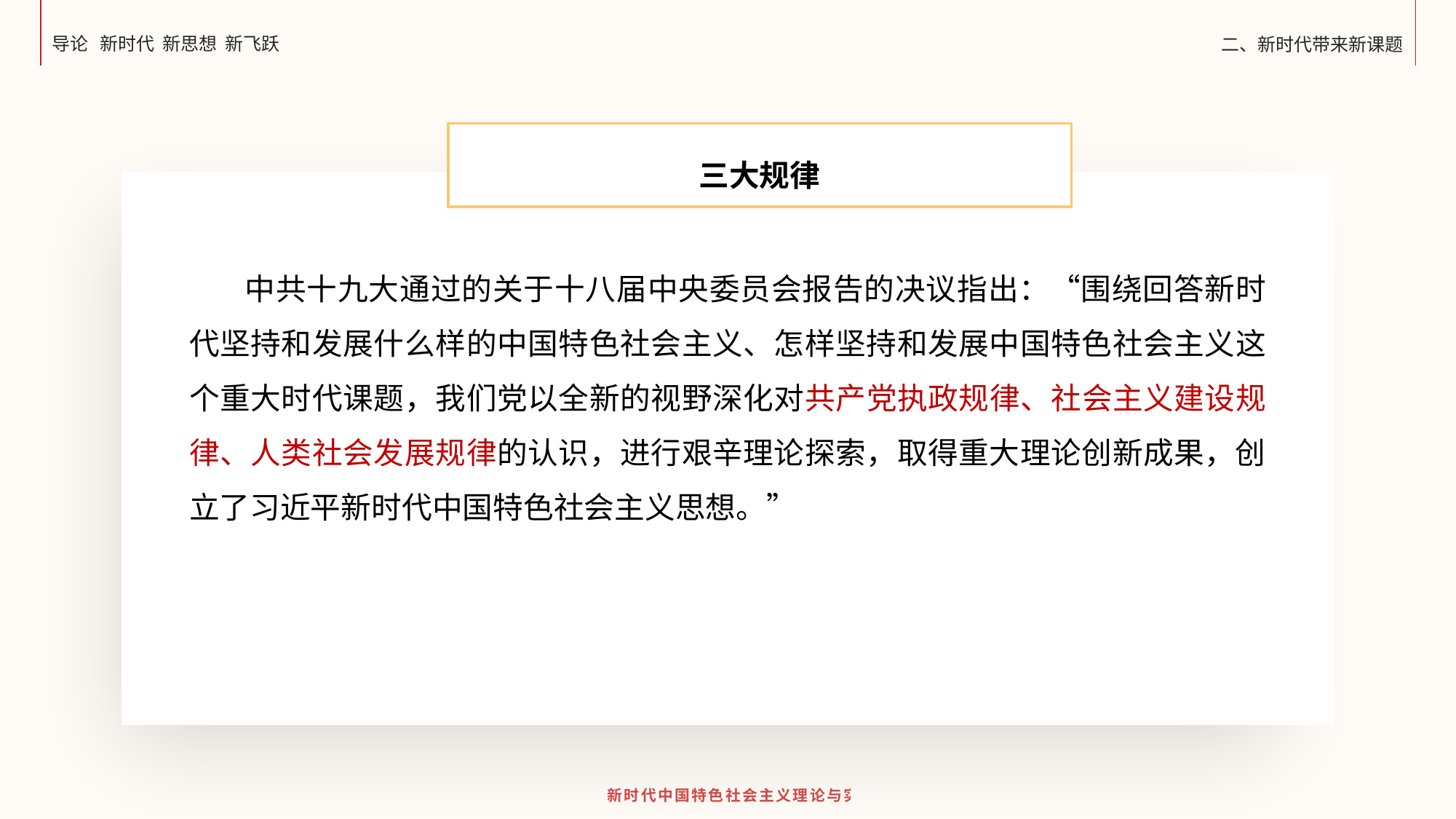

三大规律

中共十九大通过的关于十八届中央委员会报告的决议指出：“围绕回答新时代坚持和发展什么样的中国特色社会主义、怎样坚持和发展中国特色社会主义这个重大时代课题，我们党以全新的视野深化对共产党执政规律、社会主义建设规律、人类社会发展规律的认识，进行艰辛理论探索，取得重大理论创新成果，创立了习近平新时代中国特色社会主义思想。”